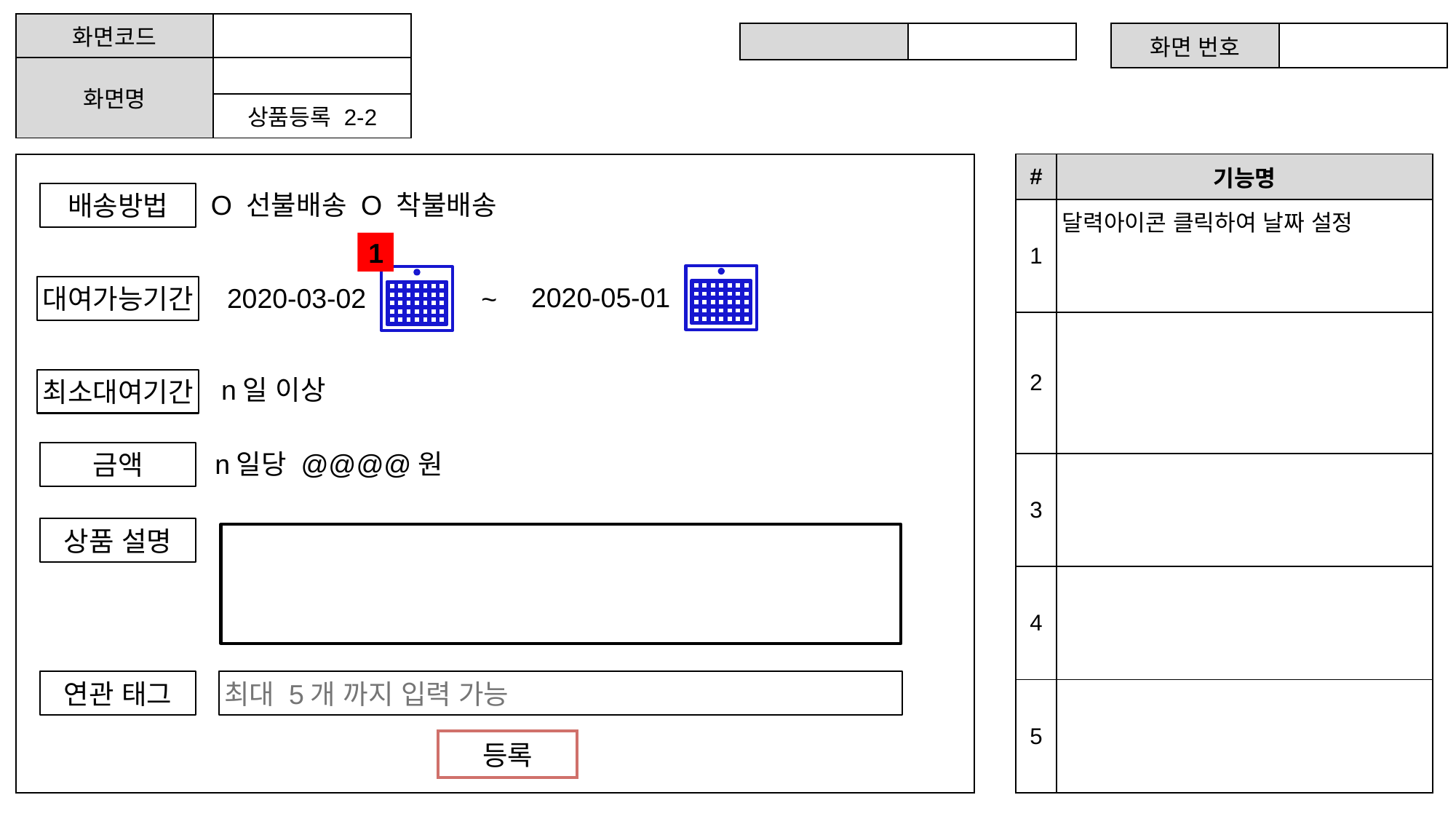

| 화면코드 |  |
| --- | --- |
| 화면명 |  |
|  | 상품등록 2-2 |
|  |  |
| --- | --- |
| 화면 번호 |  |
| --- | --- |

| # | 기능명 |
| --- | --- |
| 1 | 달력아이콘 클릭하여 날짜 설정 |
| 2 |  |
| 3 |  |
| 4 |  |
| 5 |  |
O 선불배송 O 착불배송
배송방법
1

2020-05-01
2020-03-02
~
대여가능기간
n일 이상
최소대여기간
n일당 @@@@원
금액
상품 설명

연관 태그
최대 5개 까지 입력 가능

등록